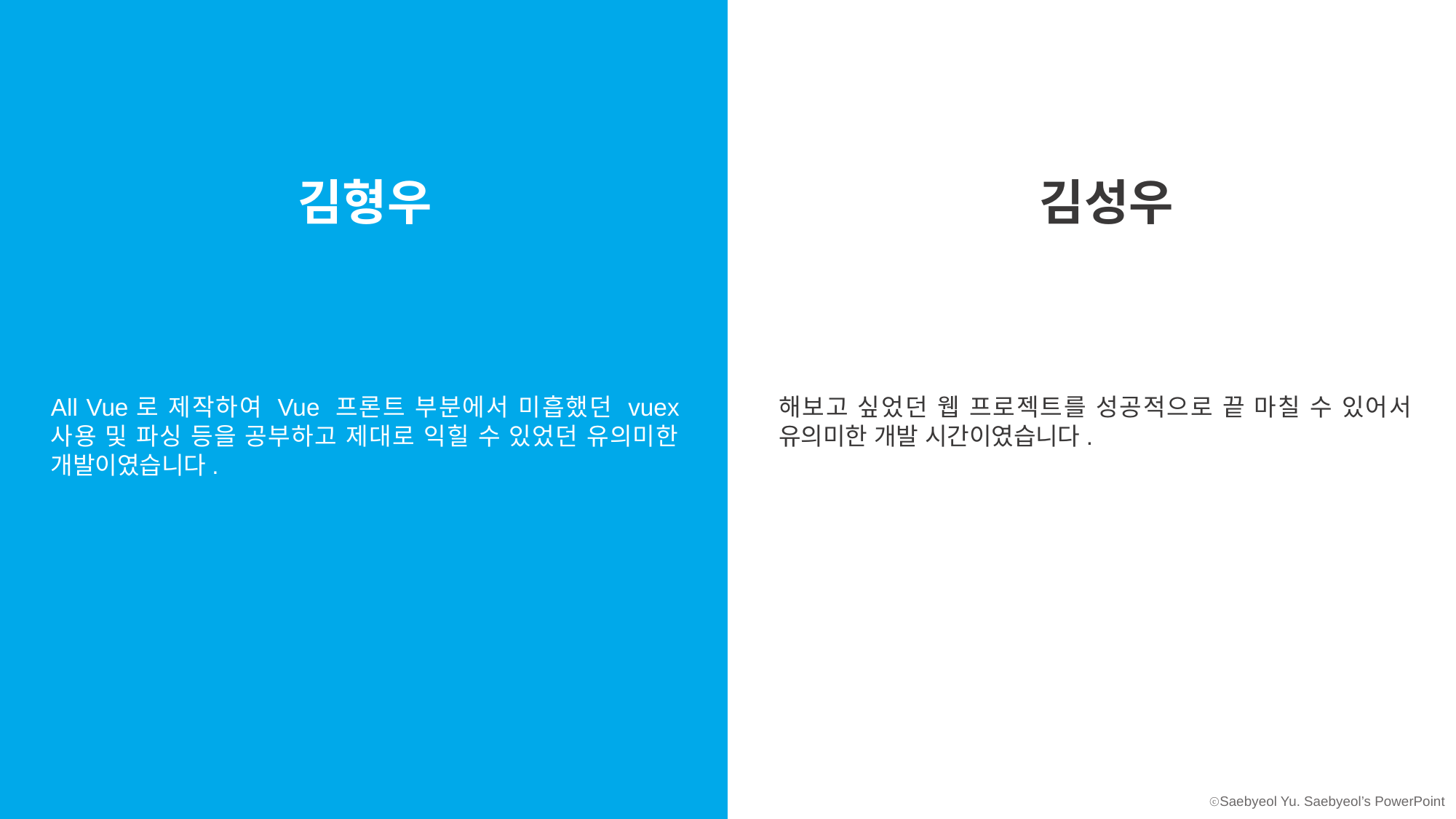

김성우
김형우
해보고 싶었던 웹 프로젝트를 성공적으로 끝 마칠 수 있어서 유의미한 개발 시간이였습니다.
All Vue로 제작하여 Vue 프론트 부분에서 미흡했던 vuex 사용 및 파싱 등을 공부하고 제대로 익힐 수 있었던 유의미한 개발이였습니다.